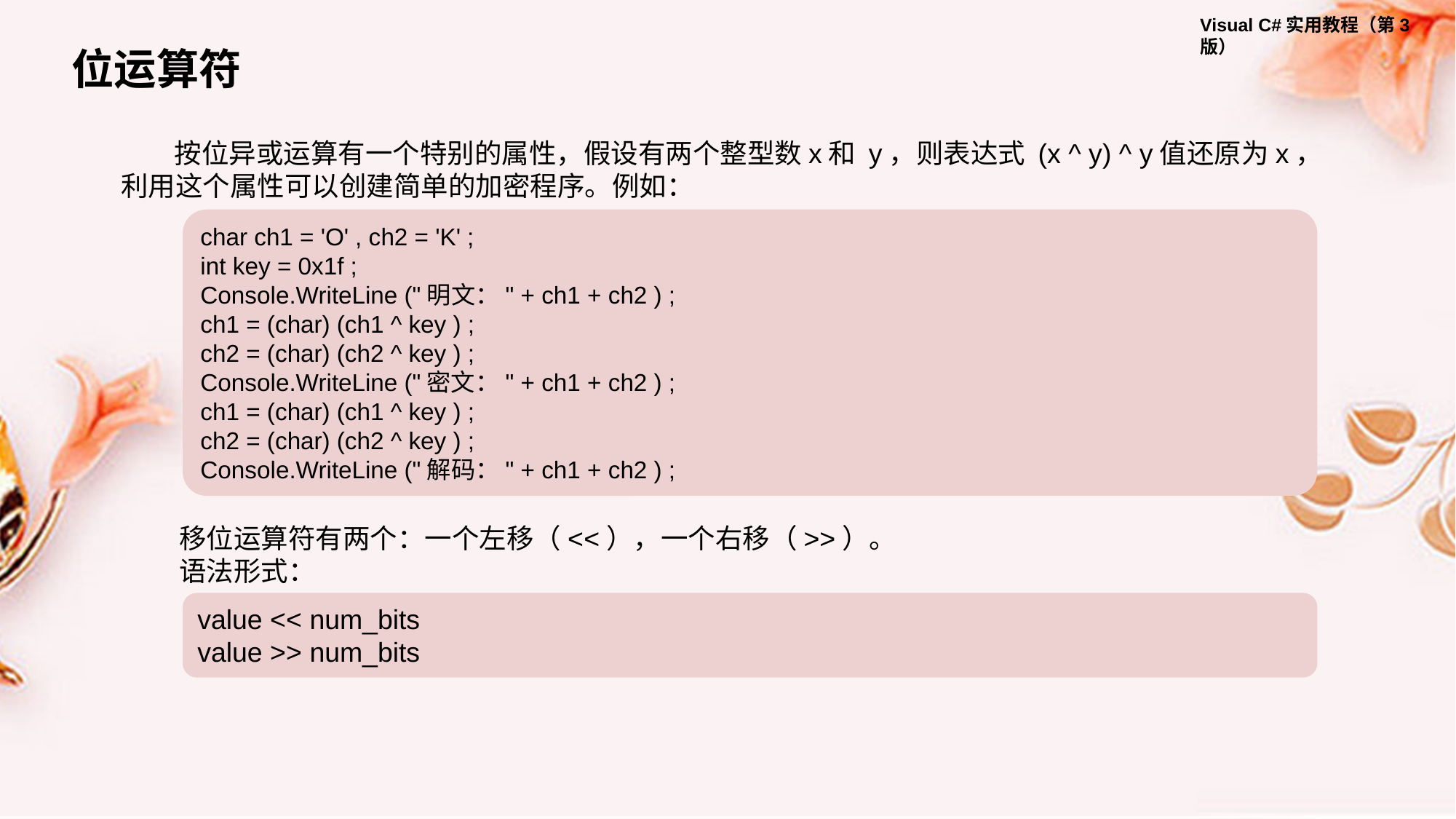

位运算符
按位异或运算有一个特别的属性，假设有两个整型数x和 y，则表达式 (x ^ y) ^ y值还原为x，利用这个属性可以创建简单的加密程序。例如：
char ch1 = 'O' , ch2 = 'K' ;
int key = 0x1f ;
Console.WriteLine ("明文：" + ch1 + ch2 ) ;
ch1 = (char) (ch1 ^ key ) ;
ch2 = (char) (ch2 ^ key ) ;
Console.WriteLine ("密文：" + ch1 + ch2 ) ;
ch1 = (char) (ch1 ^ key ) ;
ch2 = (char) (ch2 ^ key ) ;
Console.WriteLine ("解码：" + ch1 + ch2 ) ;
移位运算符有两个：一个左移（<<），一个右移（>>）。
语法形式：
value << num_bits
value >> num_bits